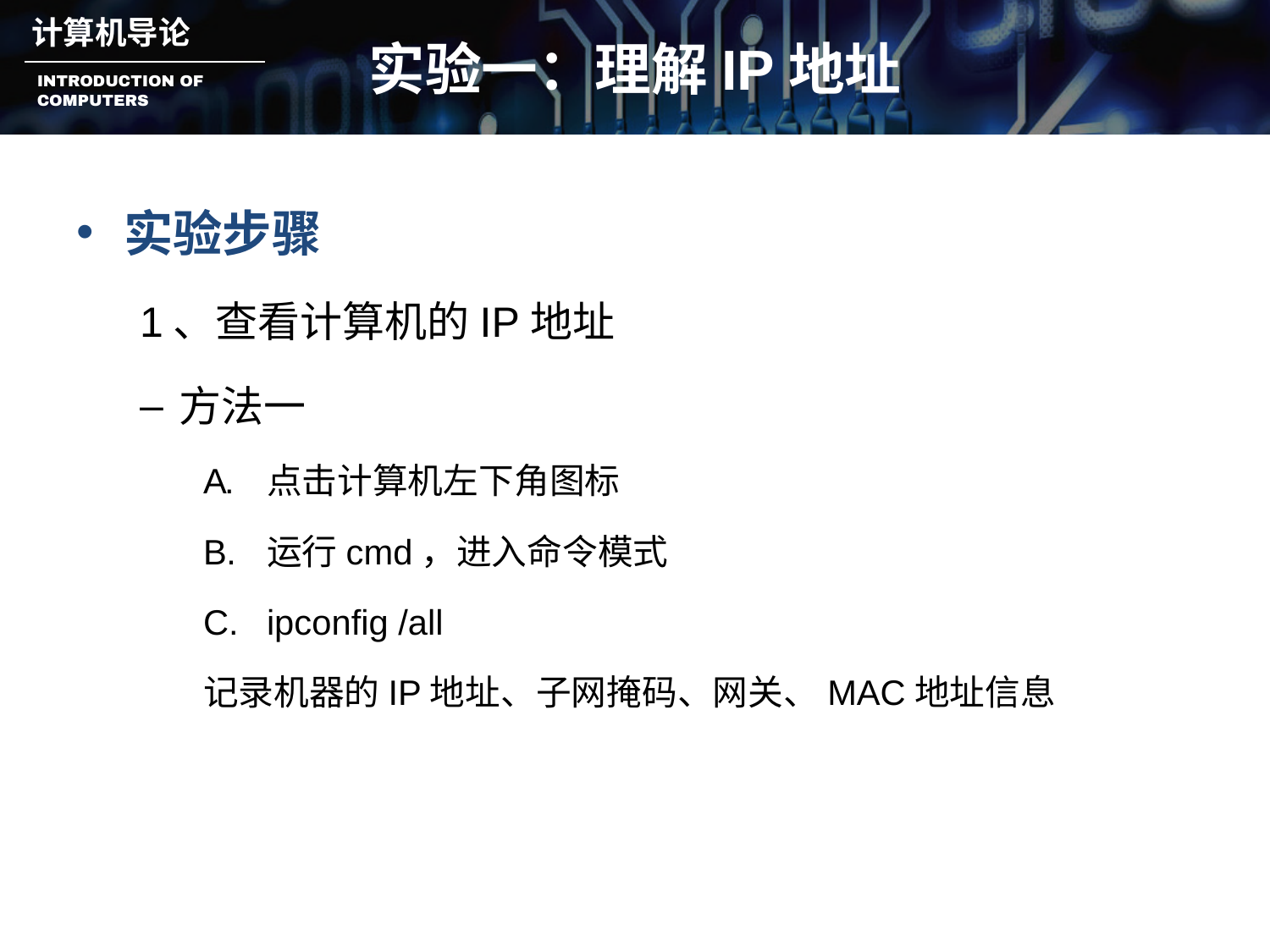

# 实验一：理解IP地址
实验步骤
1、查看计算机的IP地址
方法一
点击计算机左下角图标
运行cmd，进入命令模式
ipconfig /all
记录机器的IP地址、子网掩码、网关、MAC地址信息